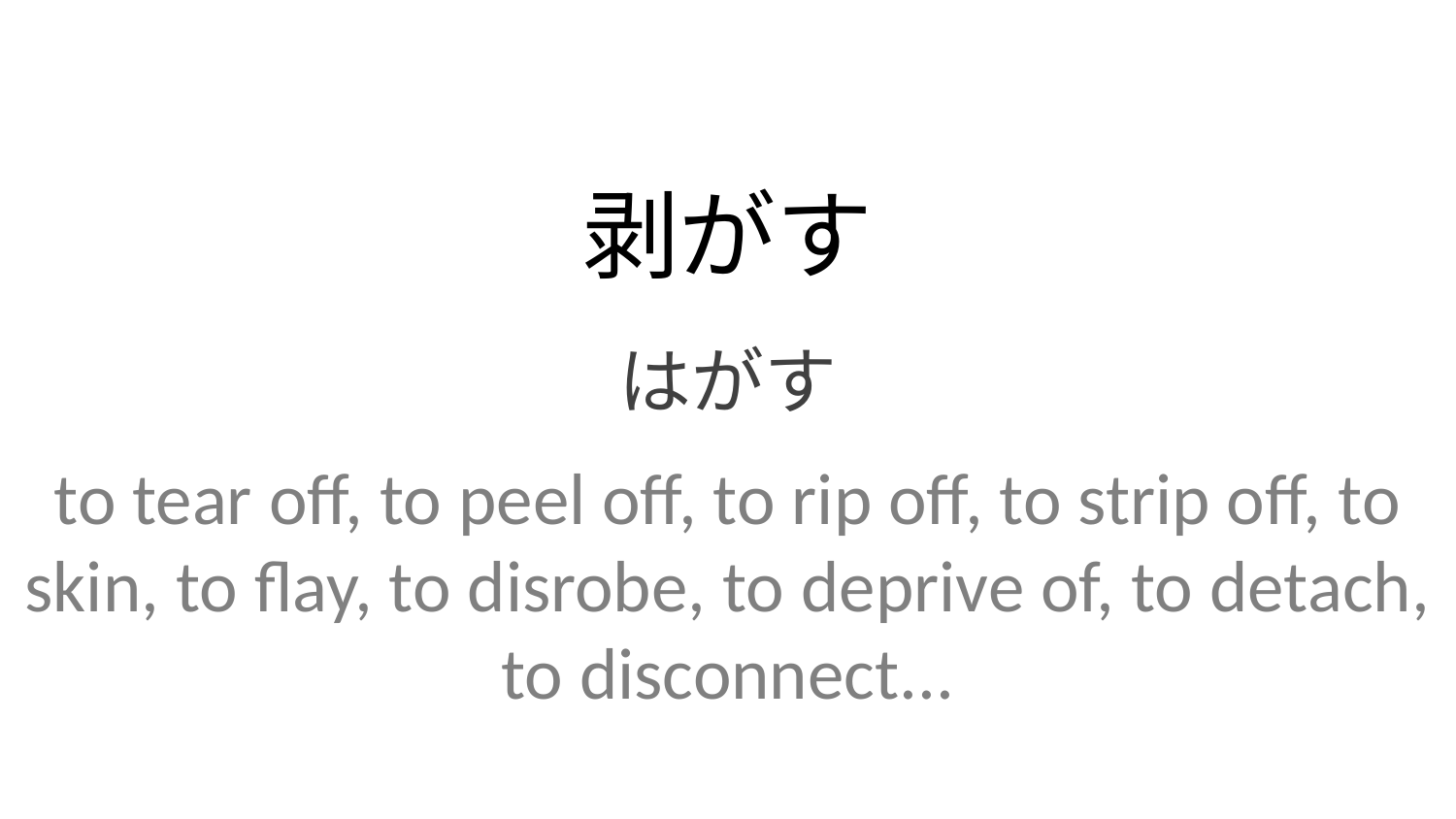

剥がす

はがす
to tear off, to peel off, to rip off, to strip off, to skin, to flay, to disrobe, to deprive of, to detach, to disconnect...